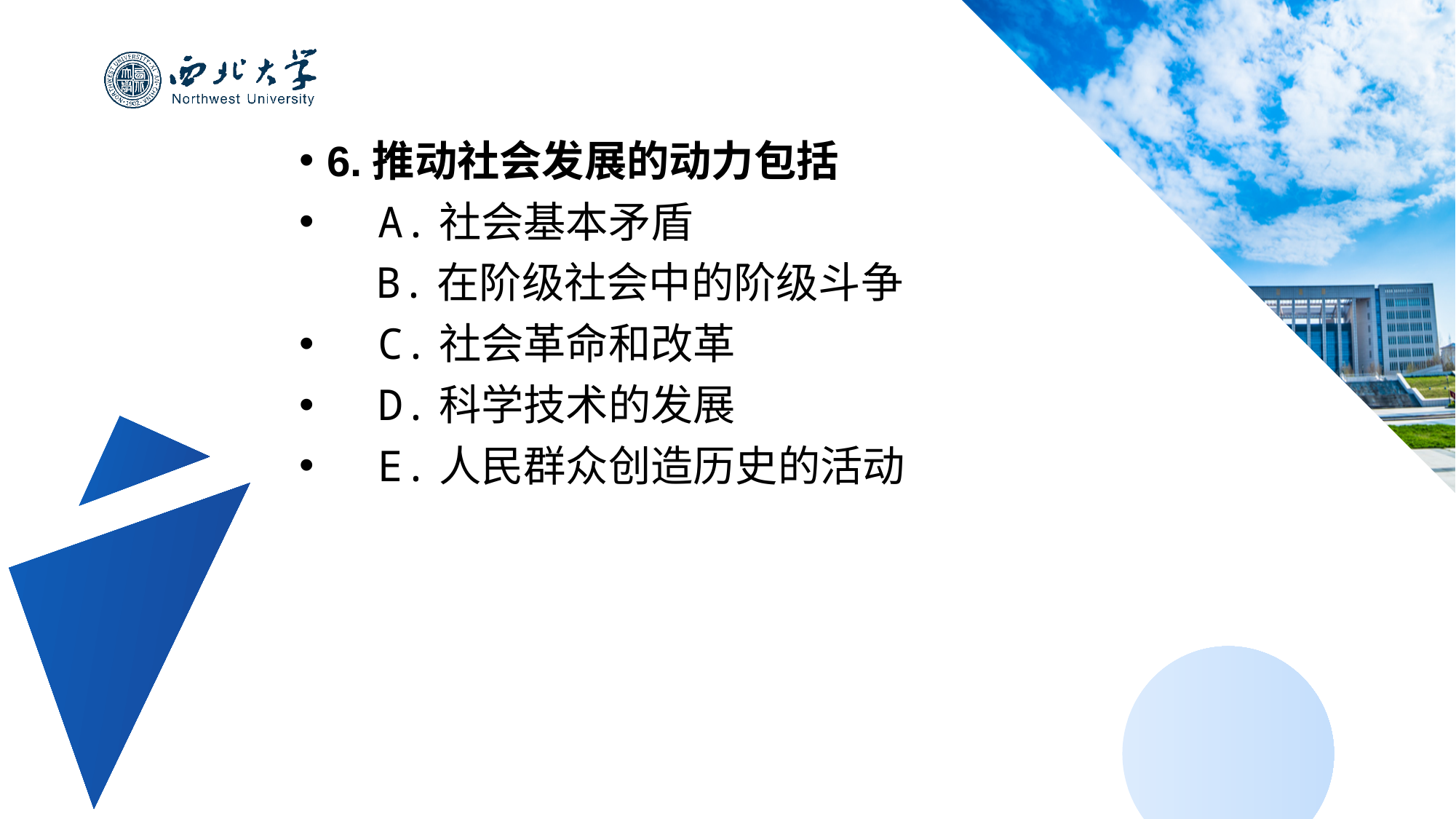

6.推动社会发展的动力包括
  A.社会基本矛盾
   B.在阶级社会中的阶级斗争
  C.社会革命和改革
  D.科学技术的发展
  E.人民群众创造历史的活动